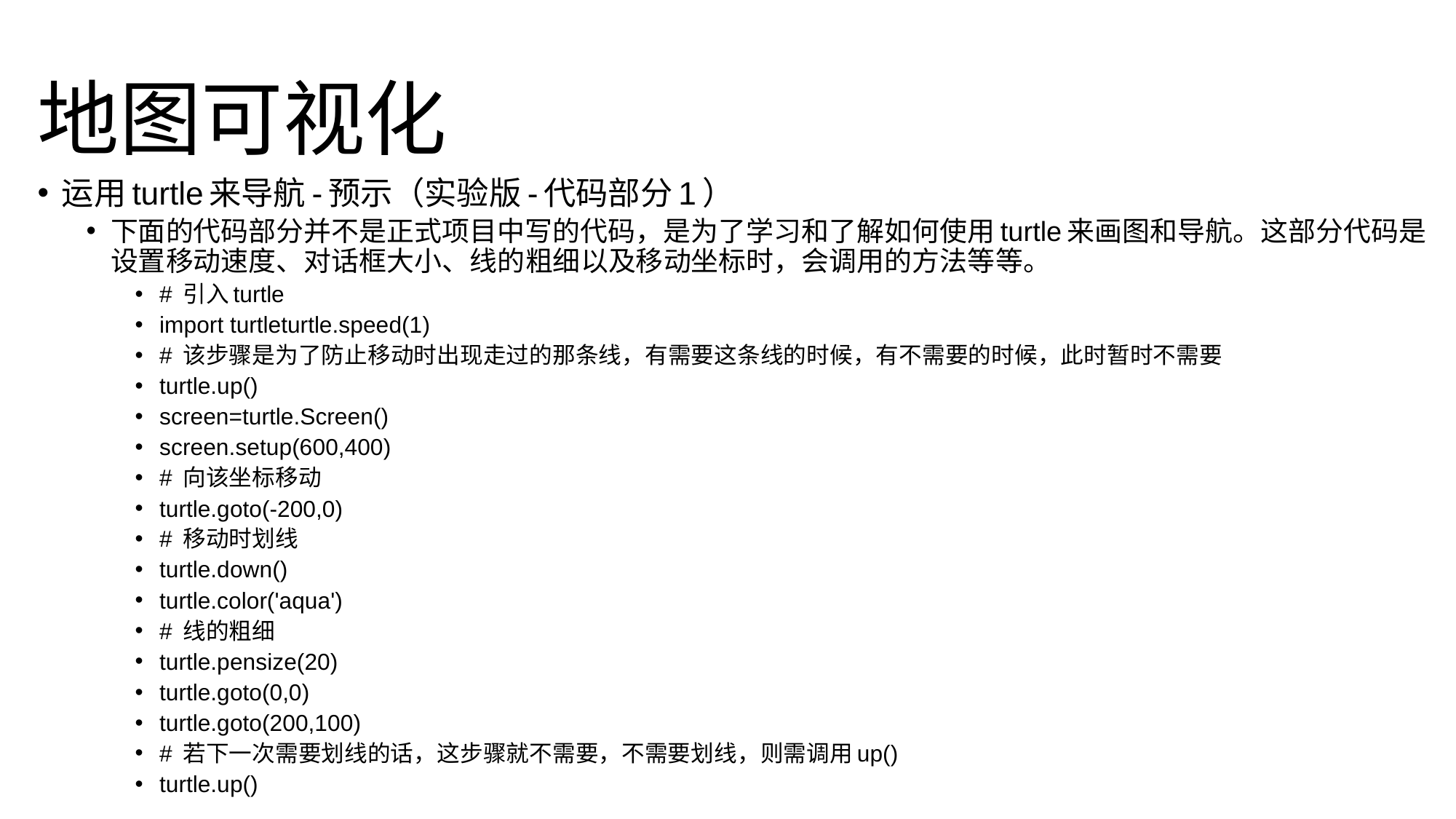

# 地图可视化
运用turtle来导航-预示（实验版-代码部分1）
下面的代码部分并不是正式项目中写的代码，是为了学习和了解如何使用turtle来画图和导航。这部分代码是设置移动速度、对话框大小、线的粗细以及移动坐标时，会调用的方法等等。
# 引入turtle
import turtleturtle.speed(1)
# 该步骤是为了防止移动时出现走过的那条线，有需要这条线的时候，有不需要的时候，此时暂时不需要
turtle.up()
screen=turtle.Screen()
screen.setup(600,400)
# 向该坐标移动
turtle.goto(-200,0)
# 移动时划线
turtle.down()
turtle.color('aqua')
# 线的粗细
turtle.pensize(20)
turtle.goto(0,0)
turtle.goto(200,100)
# 若下一次需要划线的话，这步骤就不需要，不需要划线，则需调用up()
turtle.up()